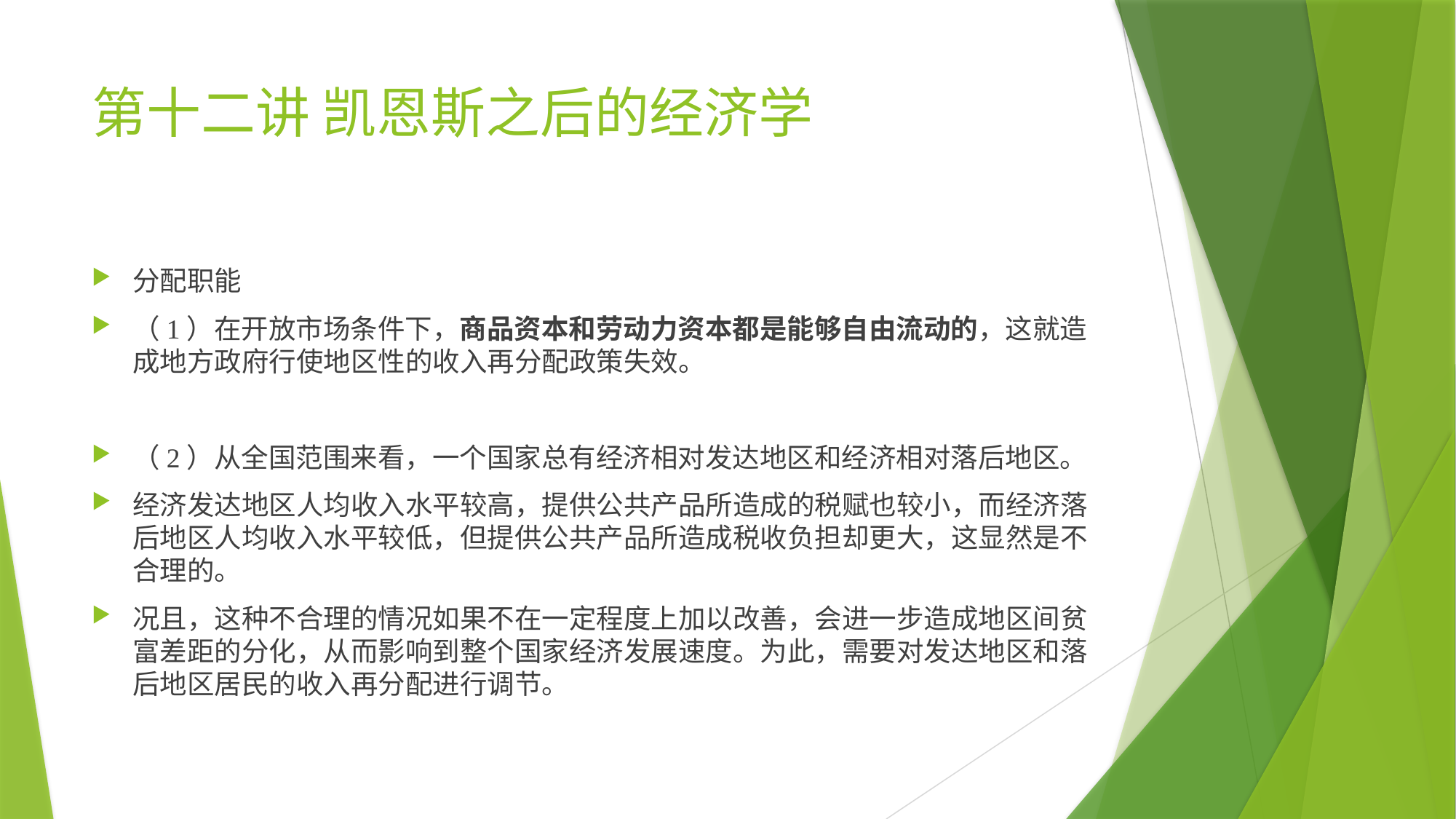

# 第十二讲 凯恩斯之后的经济学
分配职能
（1）在开放市场条件下，商品资本和劳动力资本都是能够自由流动的，这就造成地方政府行使地区性的收入再分配政策失效。

（2）从全国范围来看，一个国家总有经济相对发达地区和经济相对落后地区。
经济发达地区人均收入水平较高，提供公共产品所造成的税赋也较小，而经济落后地区人均收入水平较低，但提供公共产品所造成税收负担却更大，这显然是不合理的。
况且，这种不合理的情况如果不在一定程度上加以改善，会进一步造成地区间贫富差距的分化，从而影响到整个国家经济发展速度。为此，需要对发达地区和落后地区居民的收入再分配进行调节。